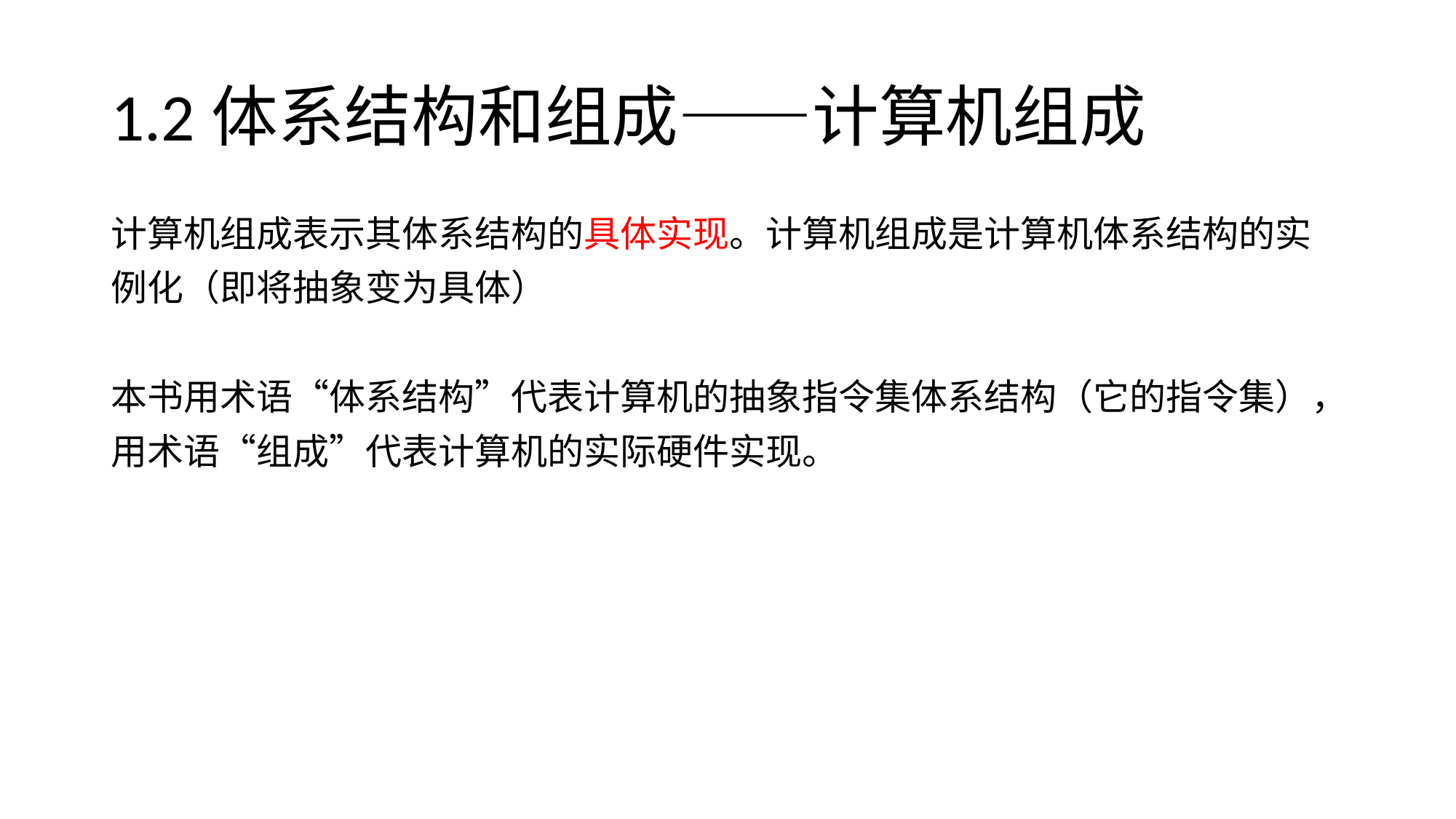

# 1.2体系结构和组成——计算机组成
计算机组成表示其体系结构的具体实现。计算机组成是计算机体系结构的实
例化（即将抽象变为具体）

本书用术语“体系结构”代表计算机的抽象指令集体系结构（它的指令集），
用术语“组成”代表计算机的实际硬件实现。